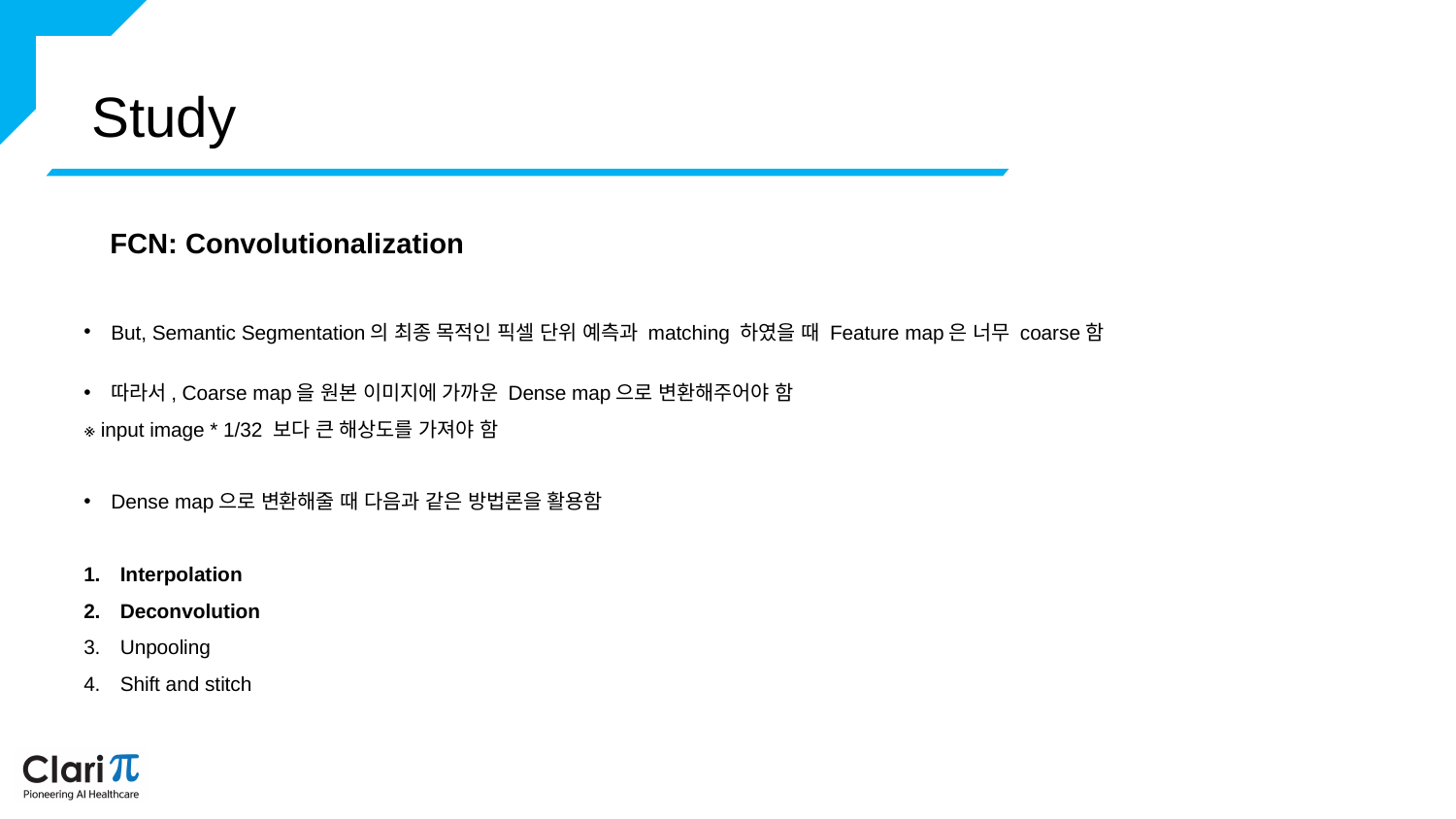

Study
FCN: Convolutionalization
But, Semantic Segmentation의 최종 목적인 픽셀 단위 예측과 matching 하였을 때 Feature map은 너무 coarse함

따라서, Coarse map을 원본 이미지에 가까운 Dense map으로 변환해주어야 함
※ input image * 1/32 보다 큰 해상도를 가져야 함

Dense map으로 변환해줄 때 다음과 같은 방법론을 활용함

Interpolation
Deconvolution
Unpooling
Shift and stitch